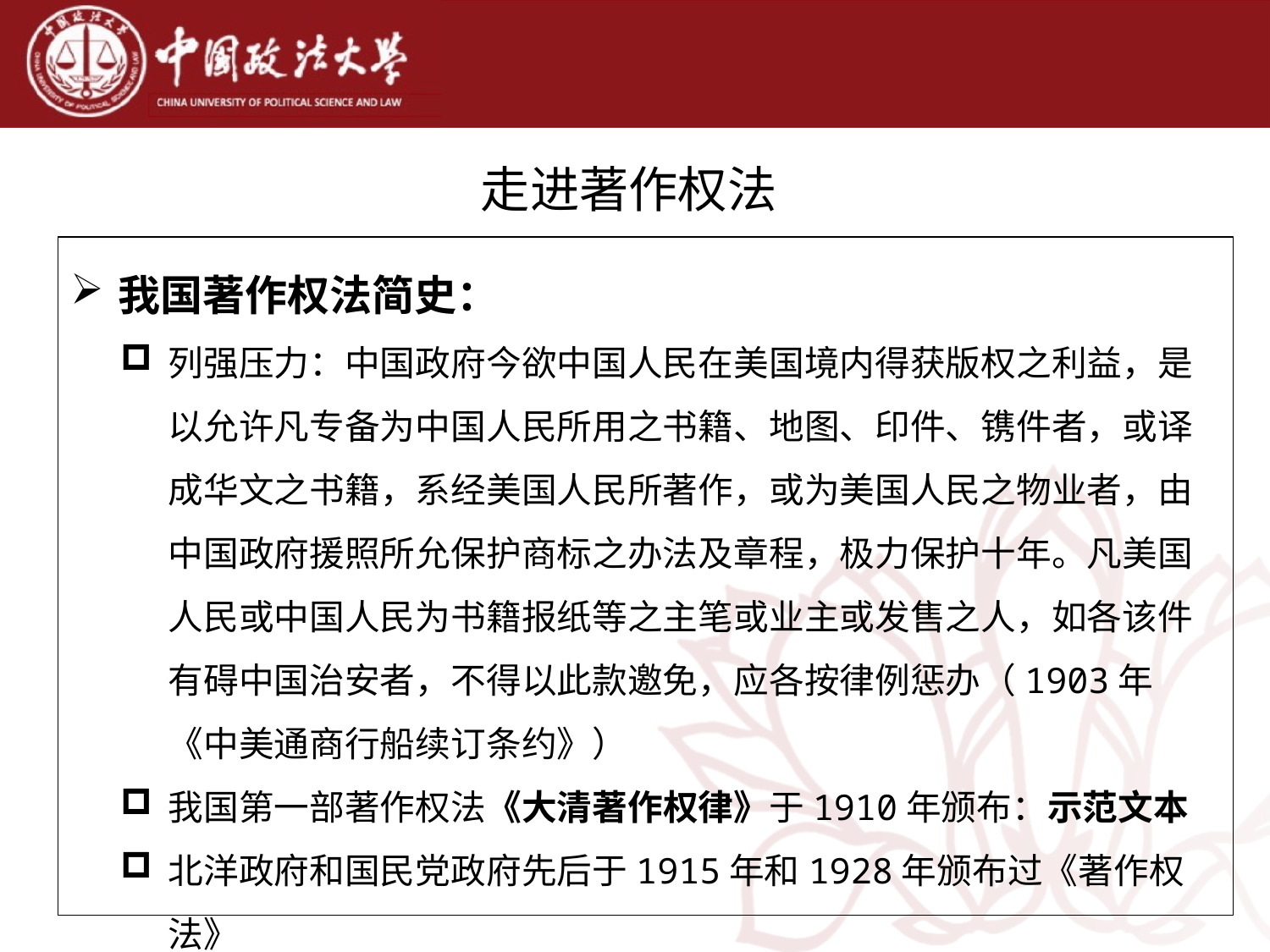

走进著作权法
我国著作权法简史：
列强压力：中国政府今欲中国人民在美国境内得获版权之利益，是以允许凡专备为中国人民所用之书籍、地图、印件、镌件者，或译成华文之书籍，系经美国人民所著作，或为美国人民之物业者，由中国政府援照所允保护商标之办法及章程，极力保护十年。凡美国人民或中国人民为书籍报纸等之主笔或业主或发售之人，如各该件有碍中国治安者，不得以此款邀免，应各按律例惩办（1903年《中美通商行船续订条约》）
我国第一部著作权法《大清著作权律》于1910年颁布：示范文本
北洋政府和国民党政府先后于1915年和1928年颁布过《著作权法》